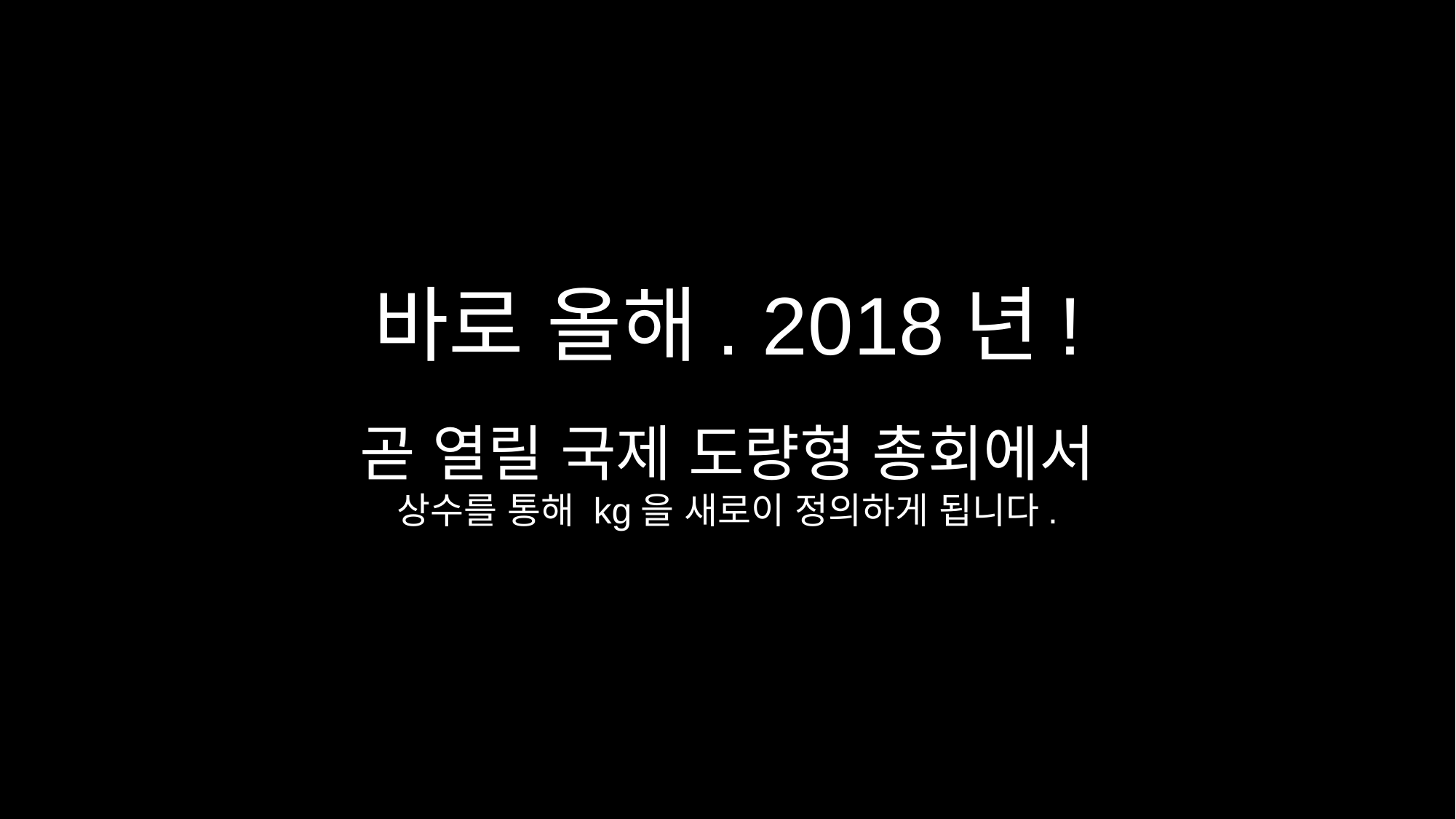

바로 올해. 2018년!

곧 열릴 국제 도량형 총회에서
상수를 통해 kg을 새로이 정의하게 됩니다.